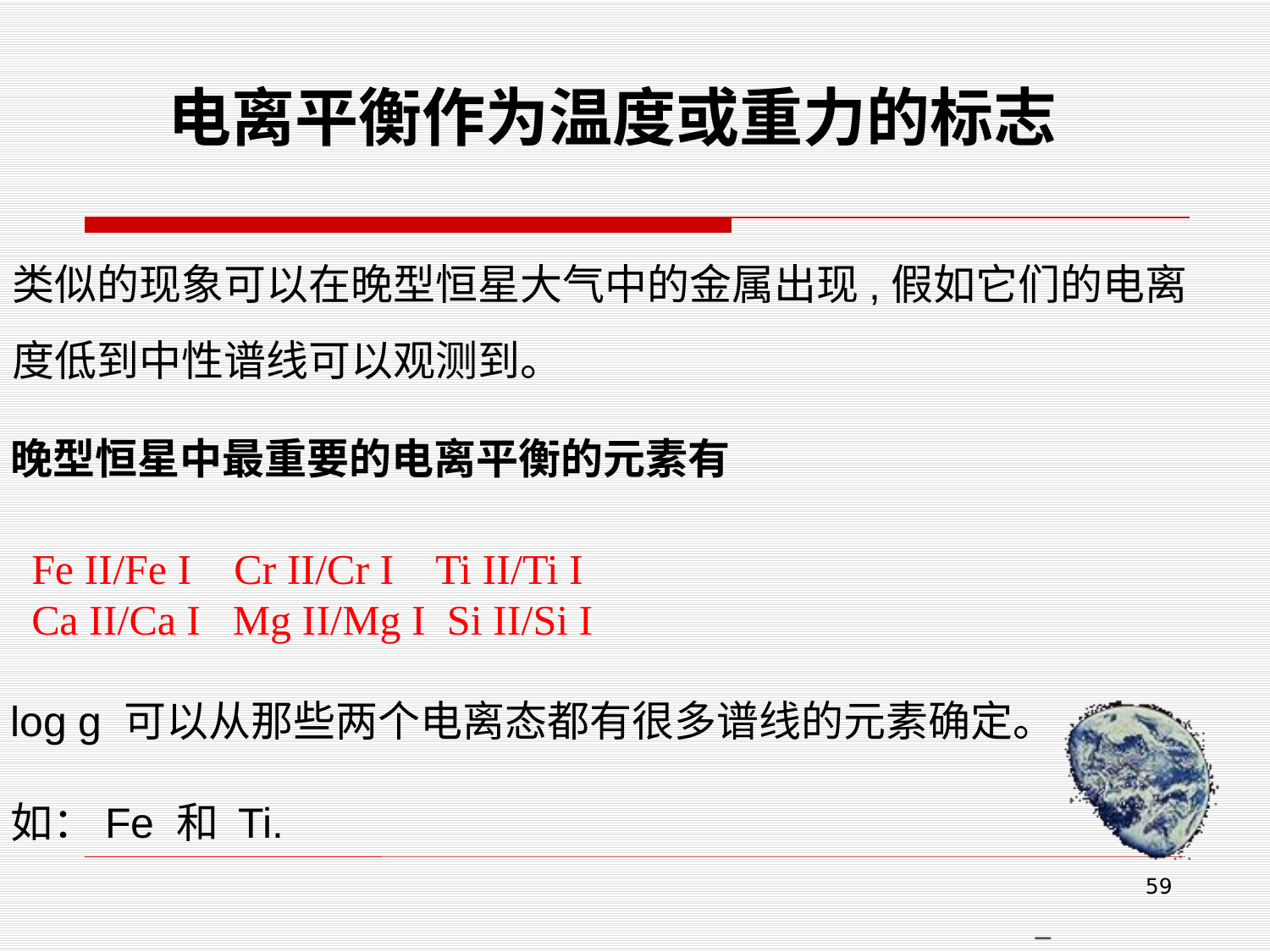

电离平衡作为温度或重力的标志
类似的现象可以在晚型恒星大气中的金属出现,假如它们的电离度低到中性谱线可以观测到。
晚型恒星中最重要的电离平衡的元素有

  Fe II/Fe I    Cr II/Cr I    Ti II/Ti I
  Ca II/Ca I   Mg II/Mg I  Si II/Si I

log g 可以从那些两个电离态都有很多谱线的元素确定。

如：Fe 和 Ti.
59